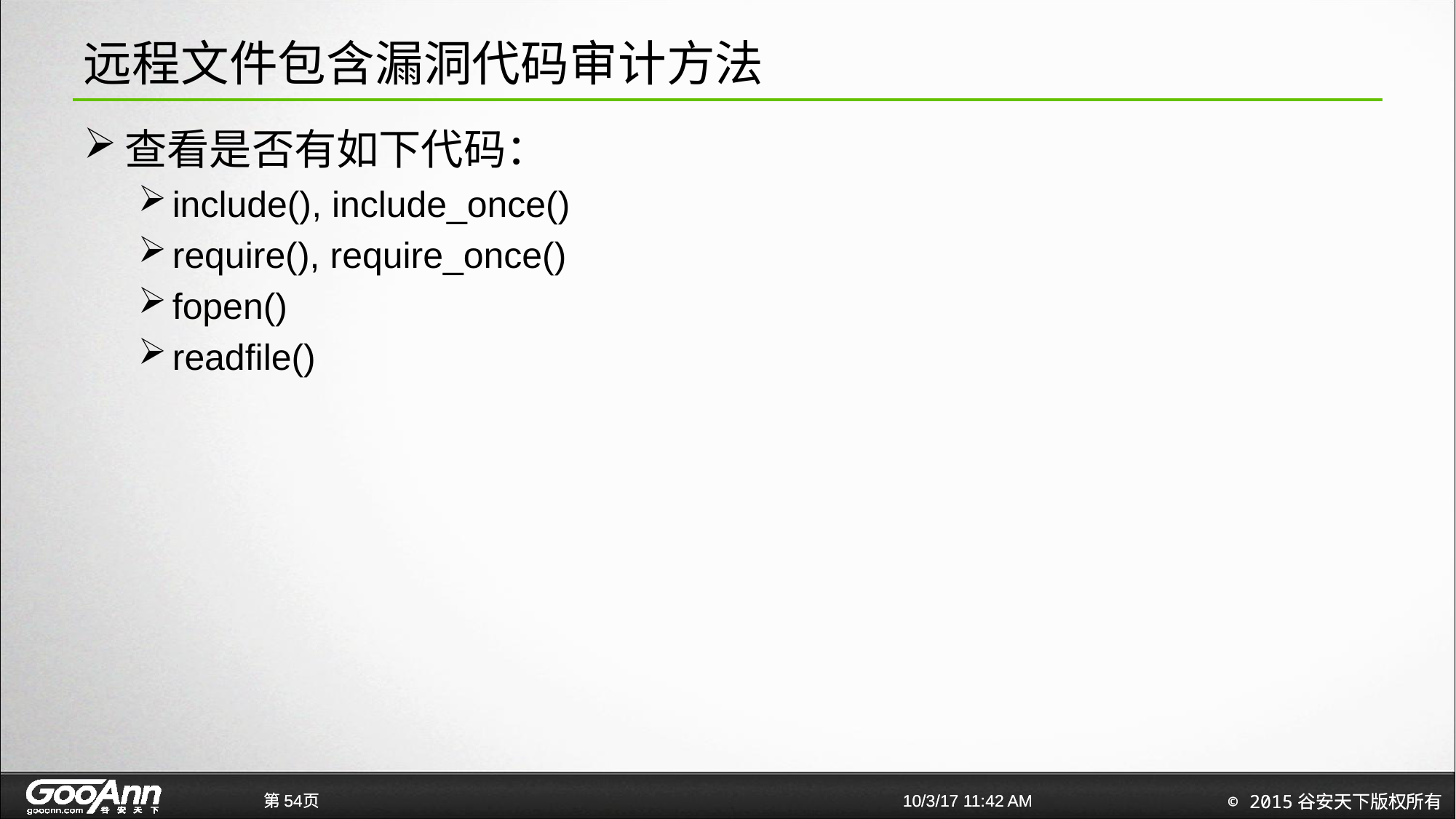

# 远程文件包含漏洞代码审计方法
查看是否有如下代码：
include(), include_once()
require(), require_once()
fopen()
readfile()